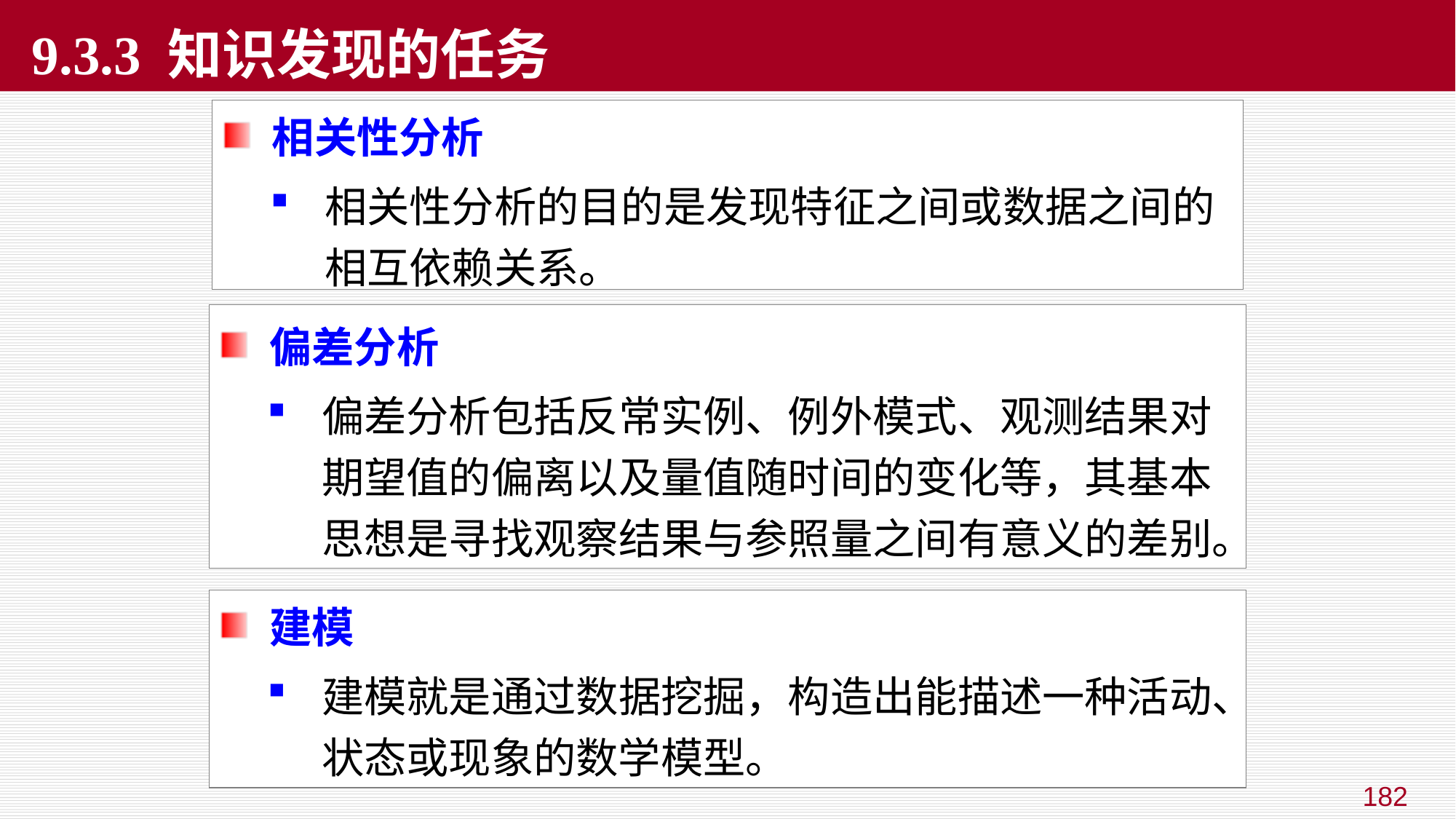

# 9.3.3 知识发现的任务
 相关性分析
相关性分析的目的是发现特征之间或数据之间的相互依赖关系。
 偏差分析
偏差分析包括反常实例、例外模式、观测结果对期望值的偏离以及量值随时间的变化等，其基本思想是寻找观察结果与参照量之间有意义的差别。
 建模
建模就是通过数据挖掘，构造出能描述一种活动、状态或现象的数学模型。
182